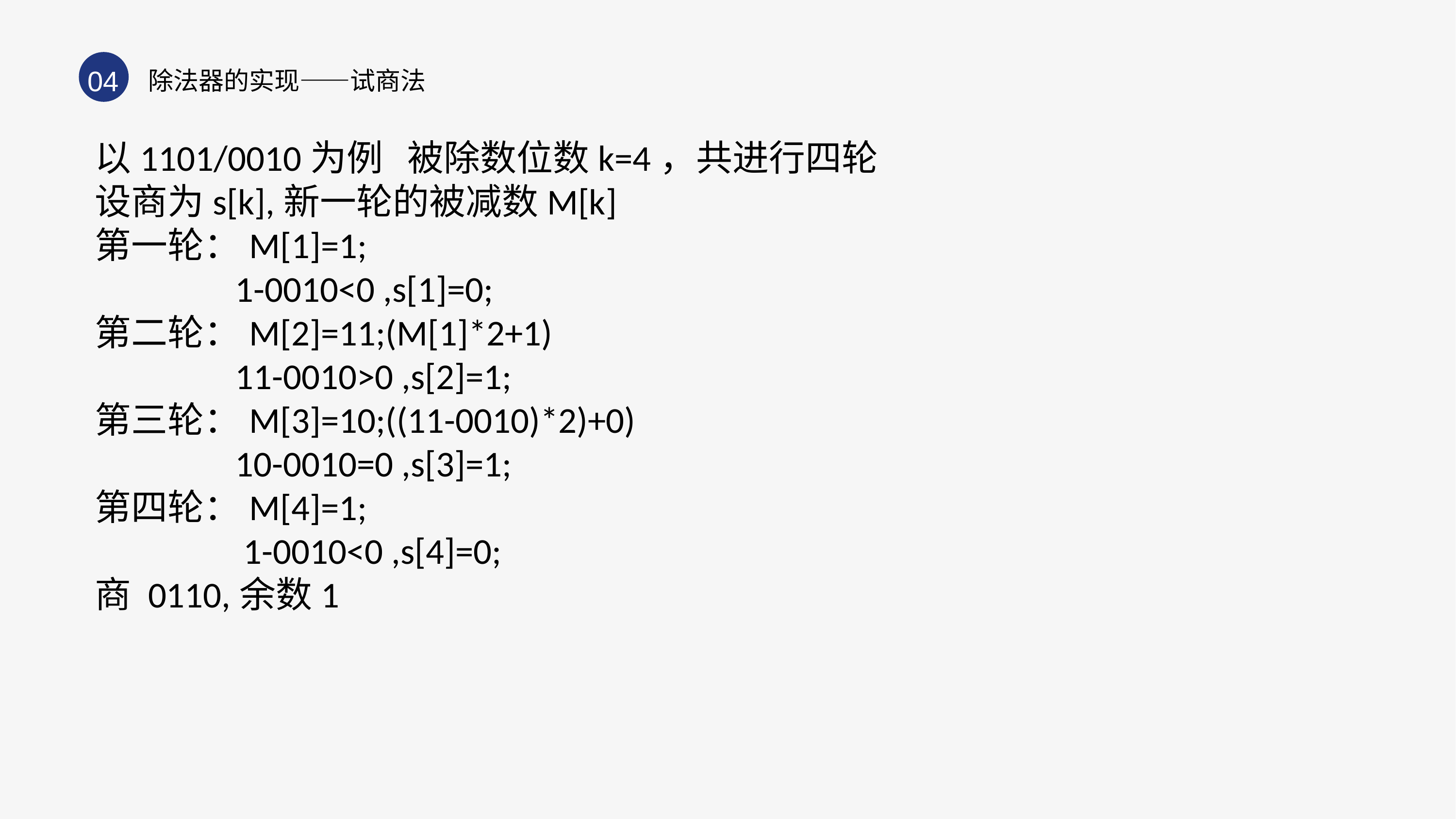

04
除法器的实现——试商法
以1101/0010为例   被除数位数k=4，共进行四轮
设商为s[k],新一轮的被减数M[k]
第一轮：M[1]=1;
                 1-0010<0 ,s[1]=0;
第二轮：M[2]=11;(M[1]*2+1)
                 11-0010>0 ,s[2]=1;
第三轮：M[3]=10;((11-0010)*2)+0)
                 10-0010=0 ,s[3]=1;
第四轮：M[4]=1;
                  1-0010<0 ,s[4]=0;
商 0110,余数1